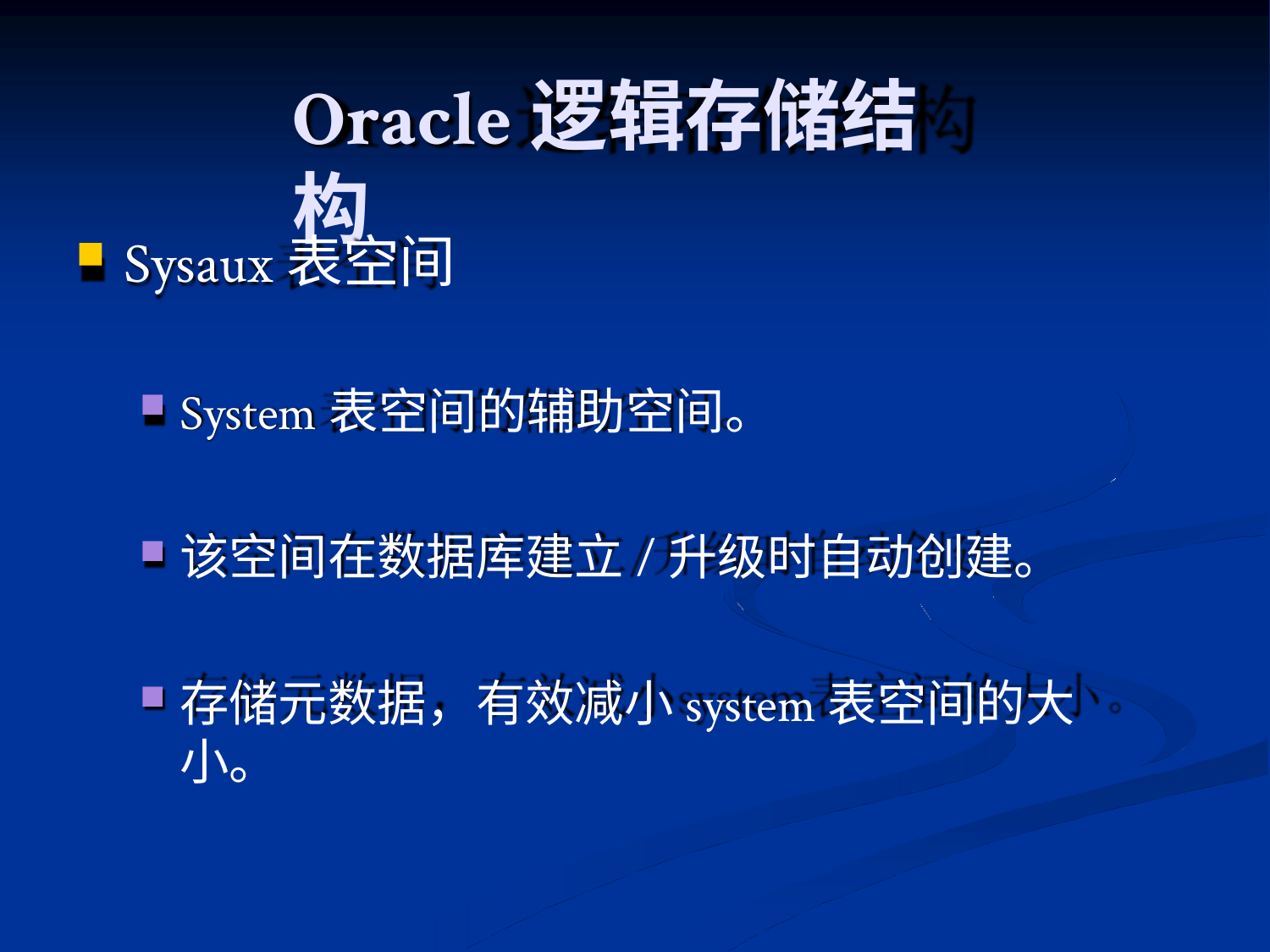

# Oracle逻辑存储结构

Sysaux表空间

System表空间的辅助空间。

该空间在数据库建立/升级时自动创建。

存储元数据，有效减小system表空间的大小。